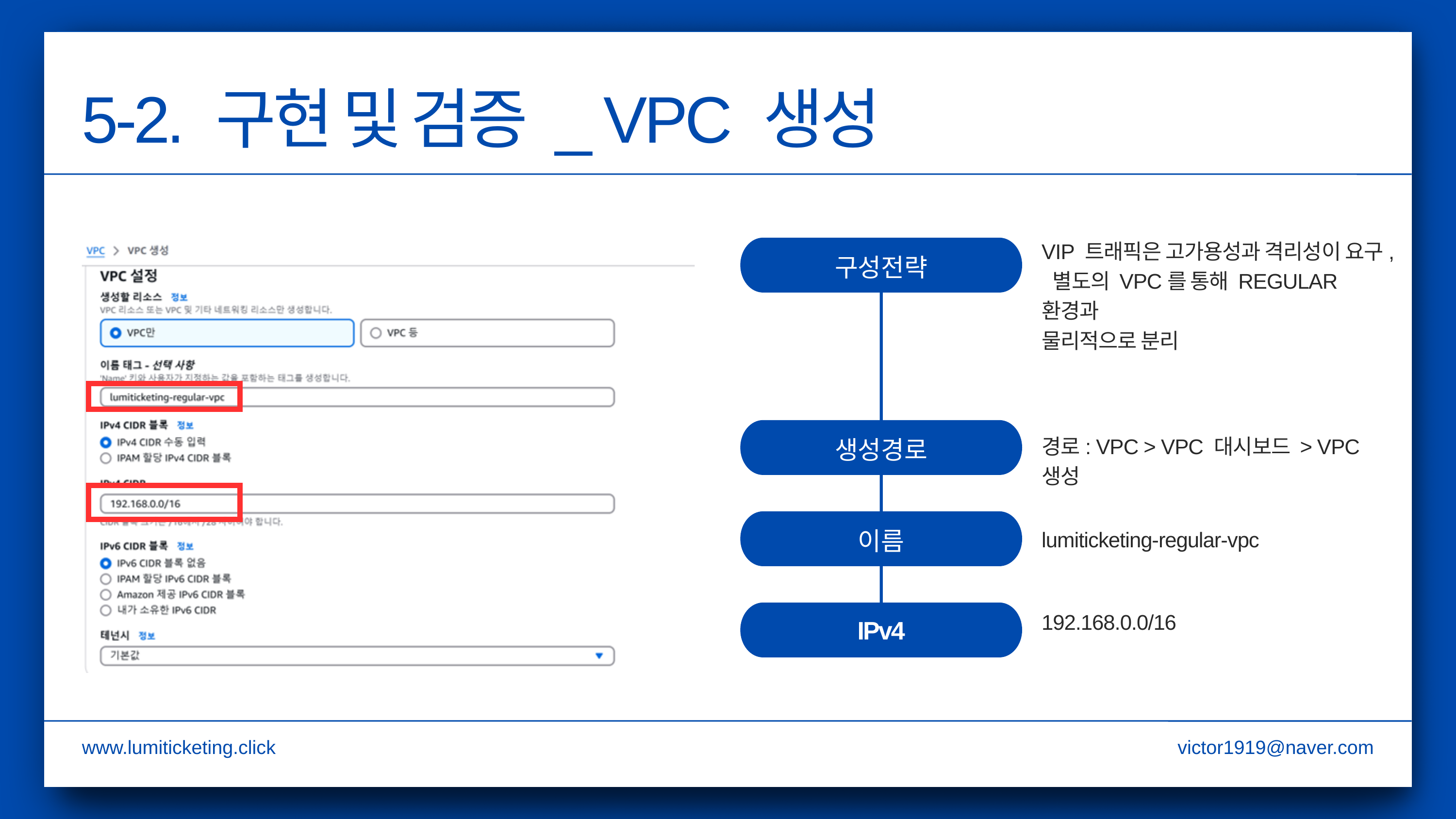

5-2. 구현 및 검증 _ VPC 생성

VIP 트래픽은 고가용성과 격리성이 요구, 별도의 VPC를 통해 REGULAR 환경과
물리적으로 분리

구성전략

생성경로
경로: VPC > VPC 대시보드 > VPC 생성

이름
lumiticketing-regular-vpc

IPv4
192.168.0.0/16

www.lumiticketing.click
victor1919@naver.com